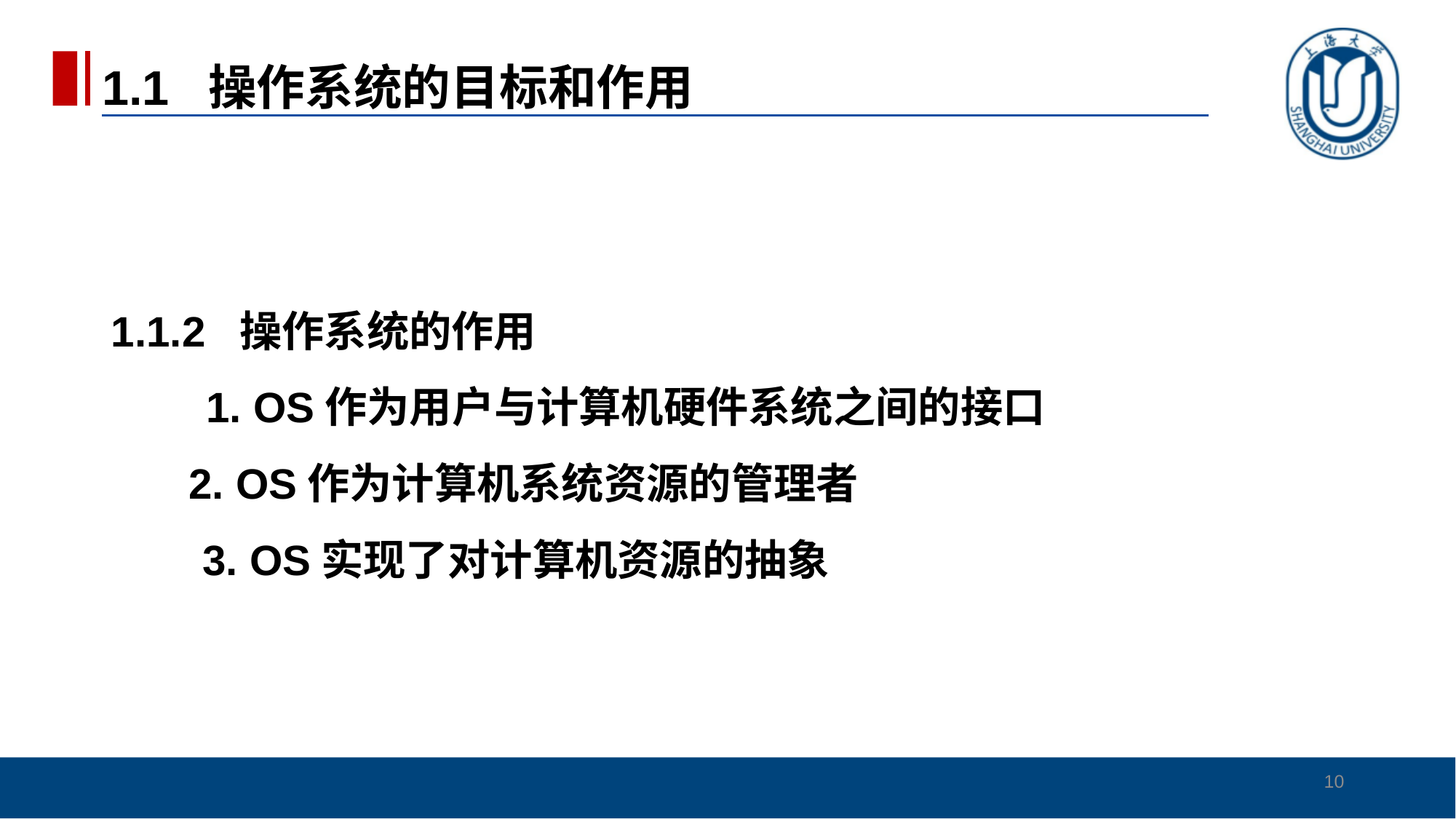

1.1  操作系统的目标和作用
# 1.1.2  操作系统的作用 　　1. OS作为用户与计算机硬件系统之间的接口 2. OS作为计算机系统资源的管理者 　    3. OS实现了对计算机资源的抽象
10